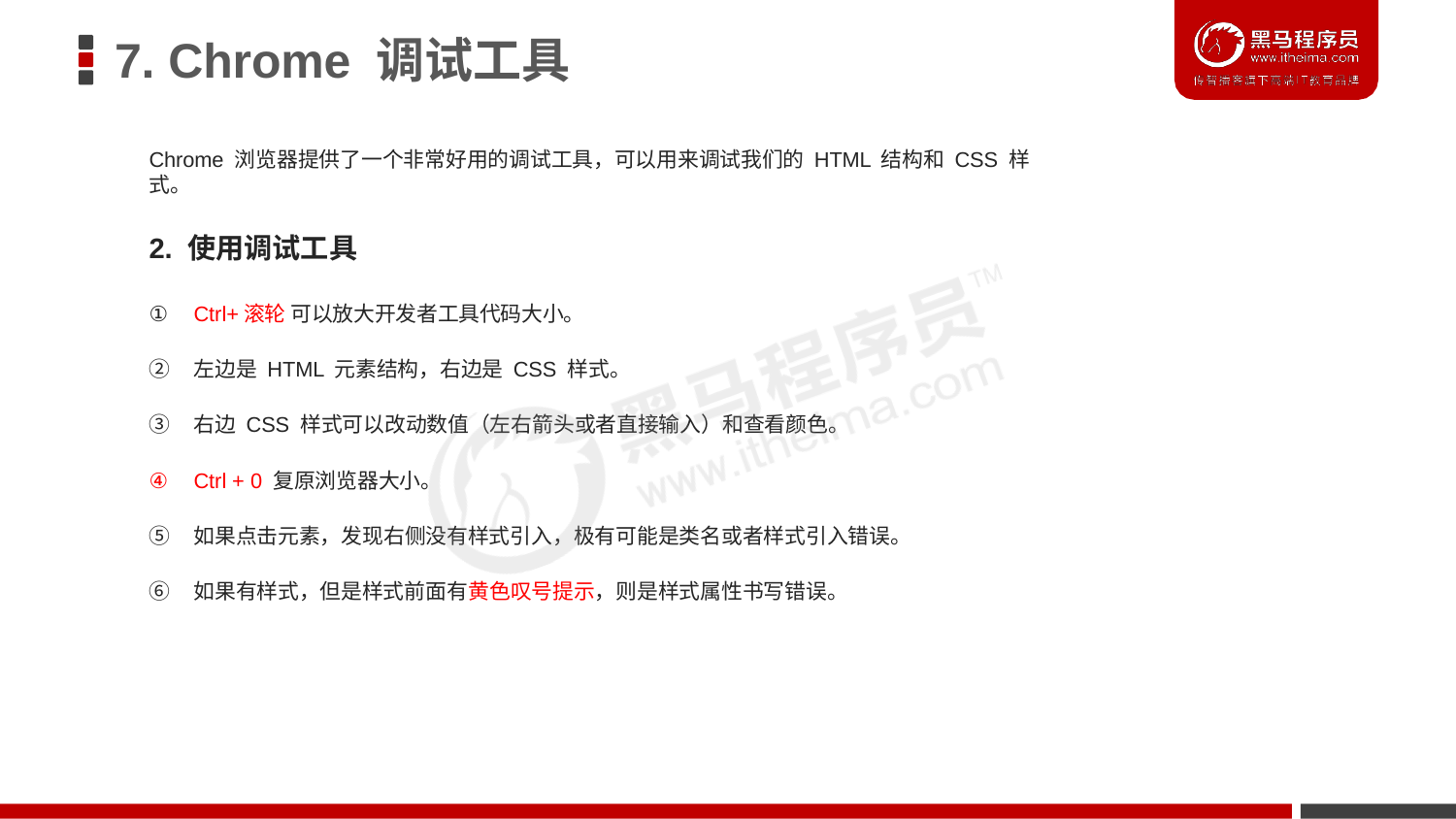

# 7. Chrome 调试工具
Chrome 浏览器提供了一个非常好用的调试工具，可以用来调试我们的 HTML 结构和 CSS 样式。

2. 使用调试工具

①	Ctrl+滚轮 可以放大开发者工具代码大小。

②	左边是 HTML 元素结构，右边是 CSS 样式。

③	右边 CSS 样式可以改动数值（左右箭头或者直接输入）和查看颜色。

④	Ctrl + 0 复原浏览器大小。

⑤	如果点击元素，发现右侧没有样式引入，极有可能是类名或者样式引入错误。

⑥	如果有样式，但是样式前面有黄色叹号提示，则是样式属性书写错误。